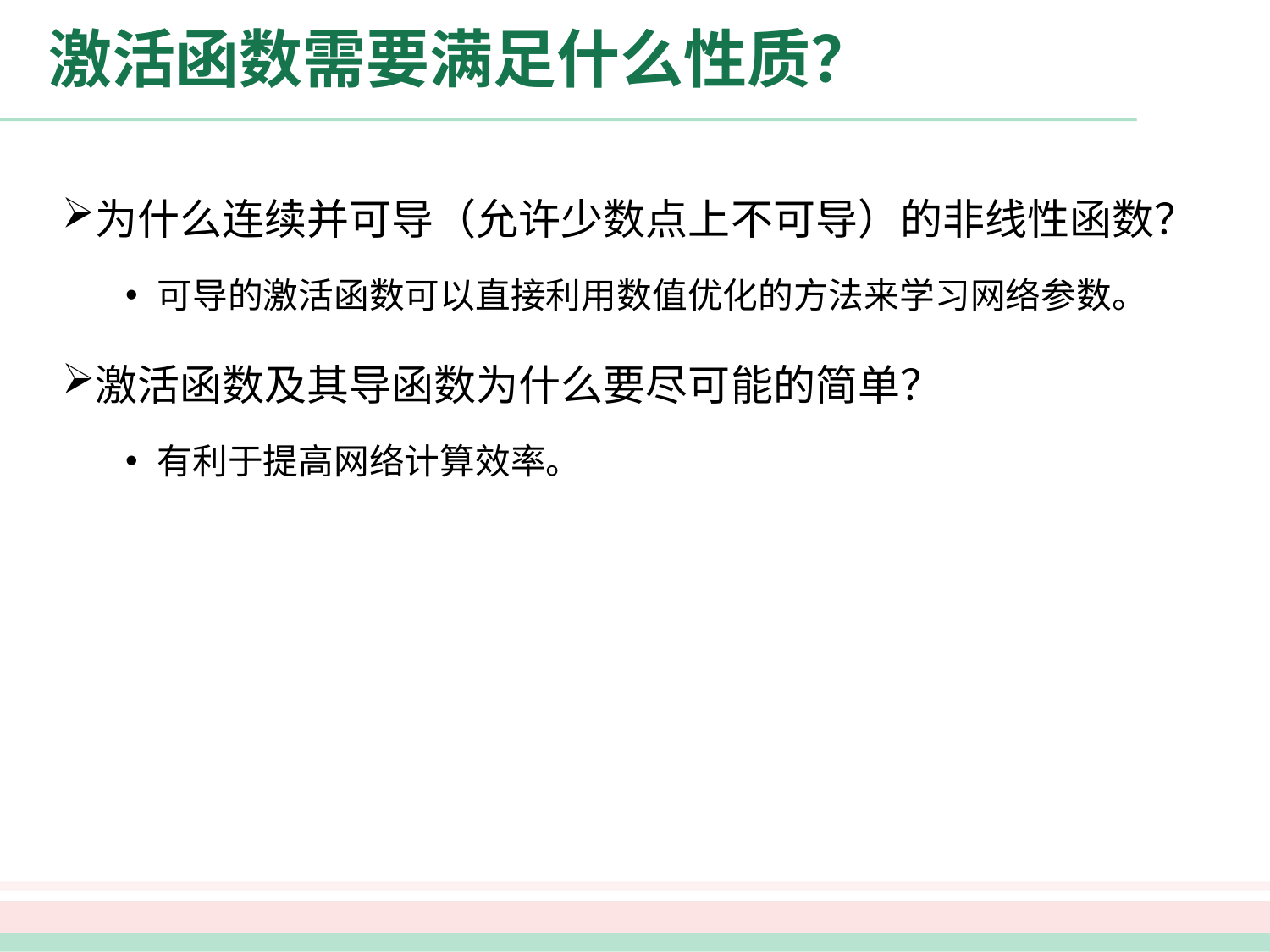

# 激活函数需要满足什么性质？
为什么连续并可导（允许少数点上不可导）的非线性函数？
可导的激活函数可以直接利用数值优化的方法来学习网络参数。
激活函数及其导函数为什么要尽可能的简单？
有利于提高网络计算效率。